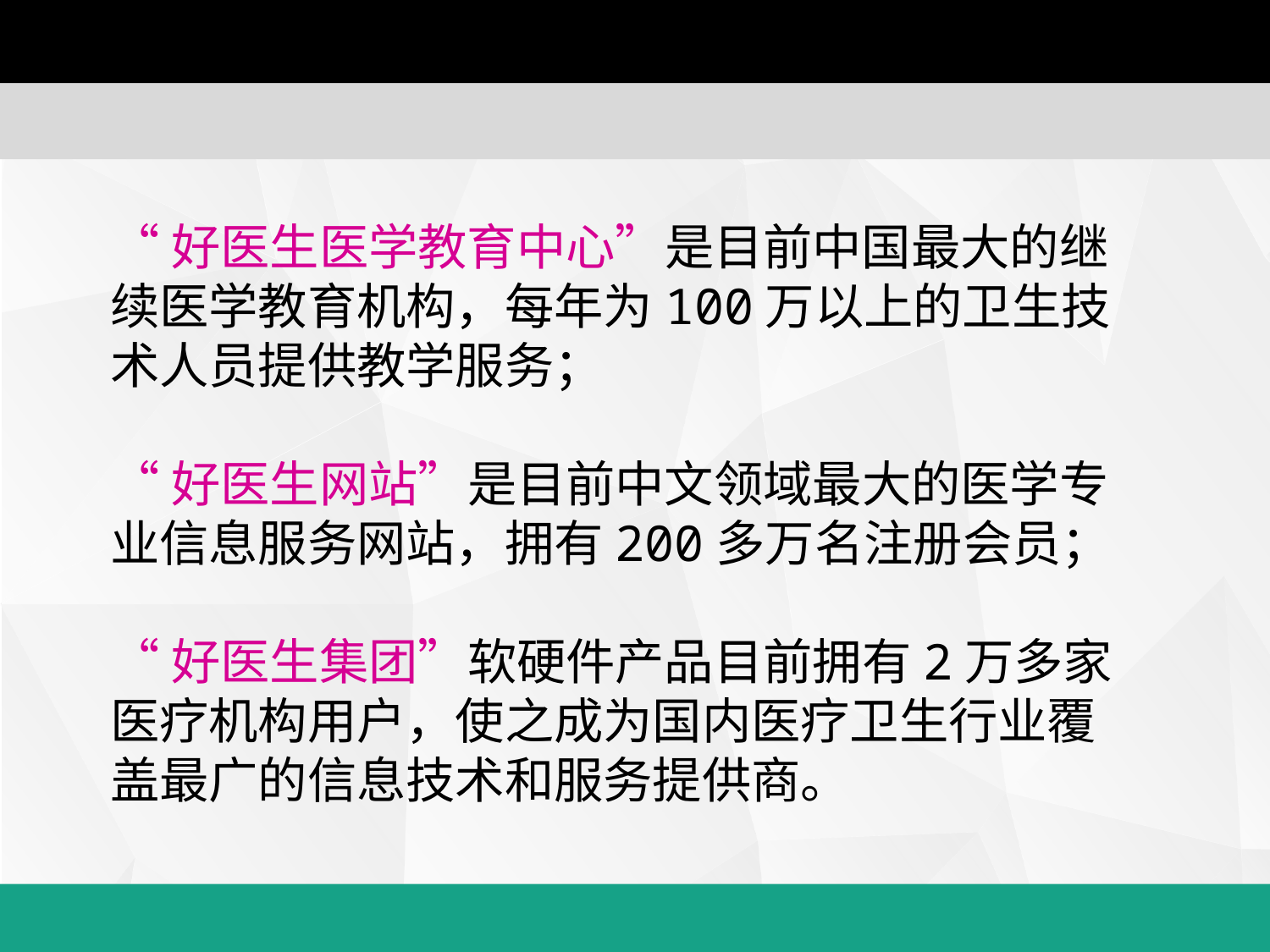

“好医生医学教育中心”是目前中国最大的继续医学教育机构，每年为100万以上的卫生技术人员提供教学服务；

“好医生网站”是目前中文领域最大的医学专业信息服务网站，拥有200多万名注册会员；

“好医生集团”软硬件产品目前拥有2万多家医疗机构用户，使之成为国内医疗卫生行业覆盖最广的信息技术和服务提供商。